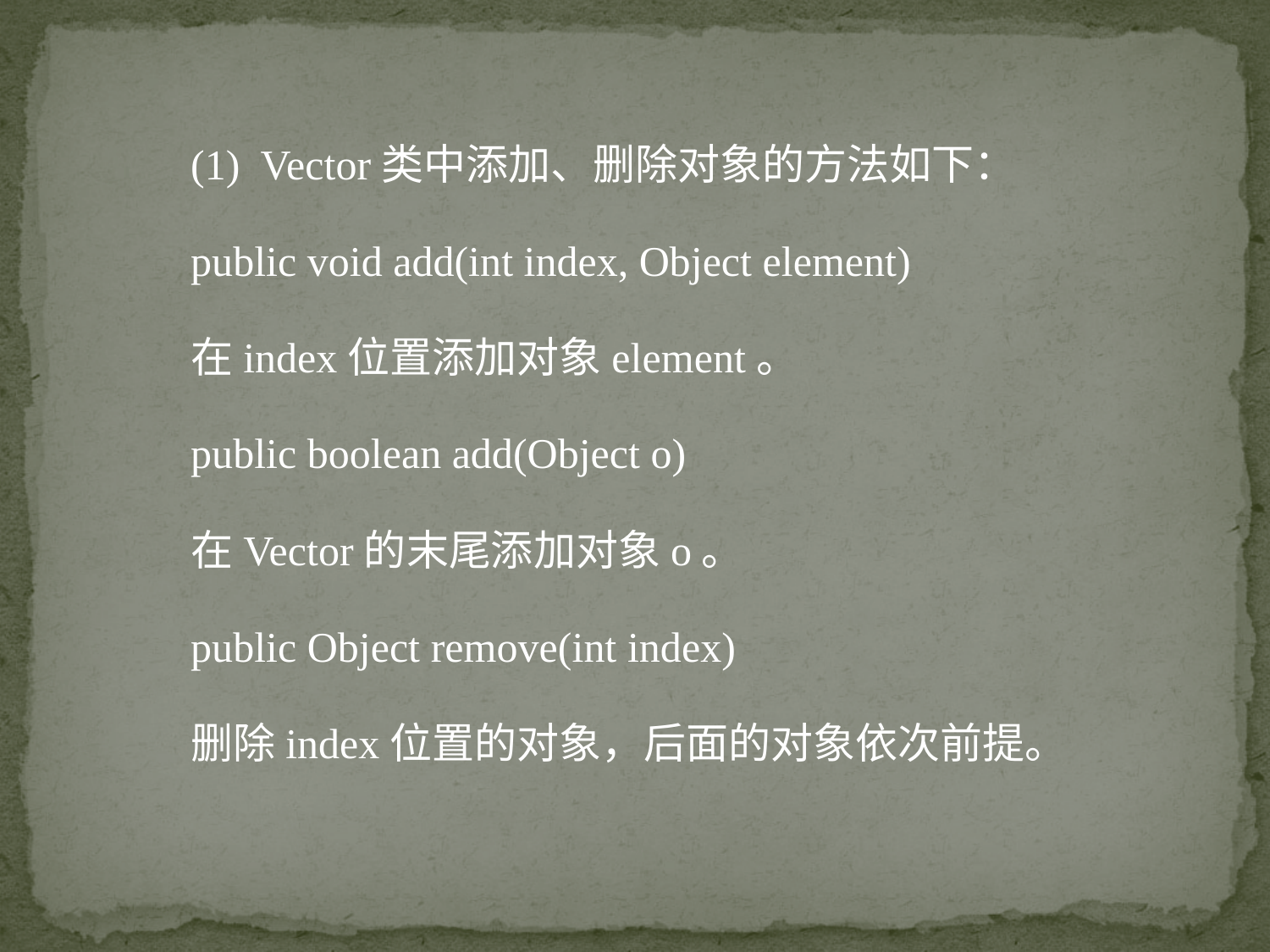

(1)  Vector类中添加、删除对象的方法如下：
public void add(int index, Object element)
在index位置添加对象element。
public boolean add(Object o)
在Vector的末尾添加对象o。
public Object remove(int index)
删除index位置的对象，后面的对象依次前提。